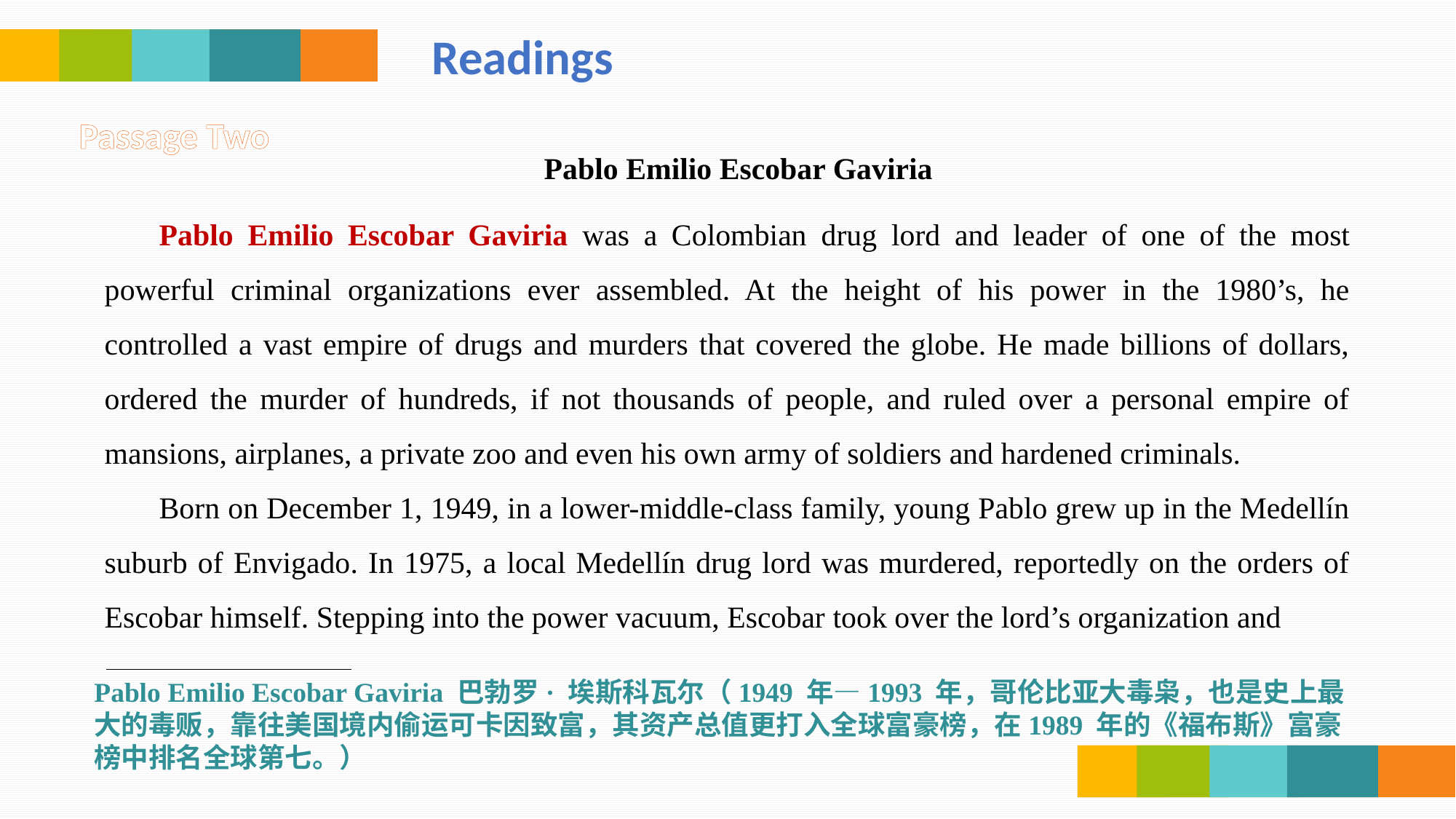

Readings

Passage Two
Pablo Emilio Escobar Gaviria
Pablo Emilio Escobar Gaviria was a Colombian drug lord and leader of one of the most powerful criminal organizations ever assembled. At the height of his power in the 1980’s, he controlled a vast empire of drugs and murders that covered the globe. He made billions of dollars, ordered the murder of hundreds, if not thousands of people, and ruled over a personal empire of mansions, airplanes, a private zoo and even his own army of soldiers and hardened criminals.
Born on December 1, 1949, in a lower-middle-class family, young Pablo grew up in the Medellín suburb of Envigado. In 1975, a local Medellín drug lord was murdered, reportedly on the orders of Escobar himself. Stepping into the power vacuum, Escobar took over the lord’s organization and
Pablo Emilio Escobar Gaviria 巴勃罗· 埃斯科瓦尔（1949 年—1993 年，哥伦比亚大毒枭，也是史上最大的毒贩，靠往美国境内偷运可卡因致富，其资产总值更打入全球富豪榜，在1989 年的《福布斯》富豪榜中排名全球第七。）